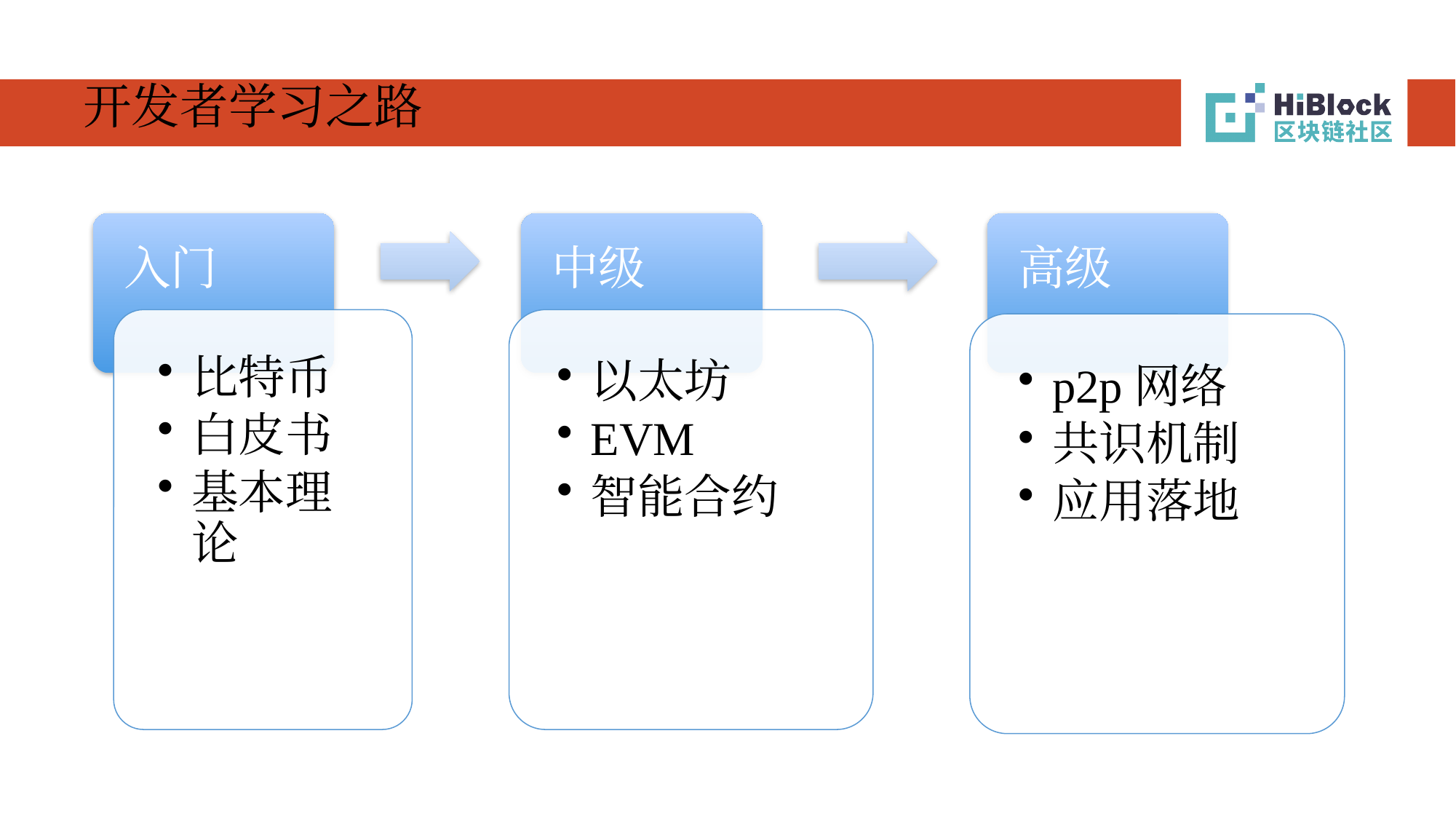

# 开发者学习之路
入门
比特币
白皮书
基本理论

中级
以太坊
EVM
智能合约

高级
p2p网络
共识机制
应用落地